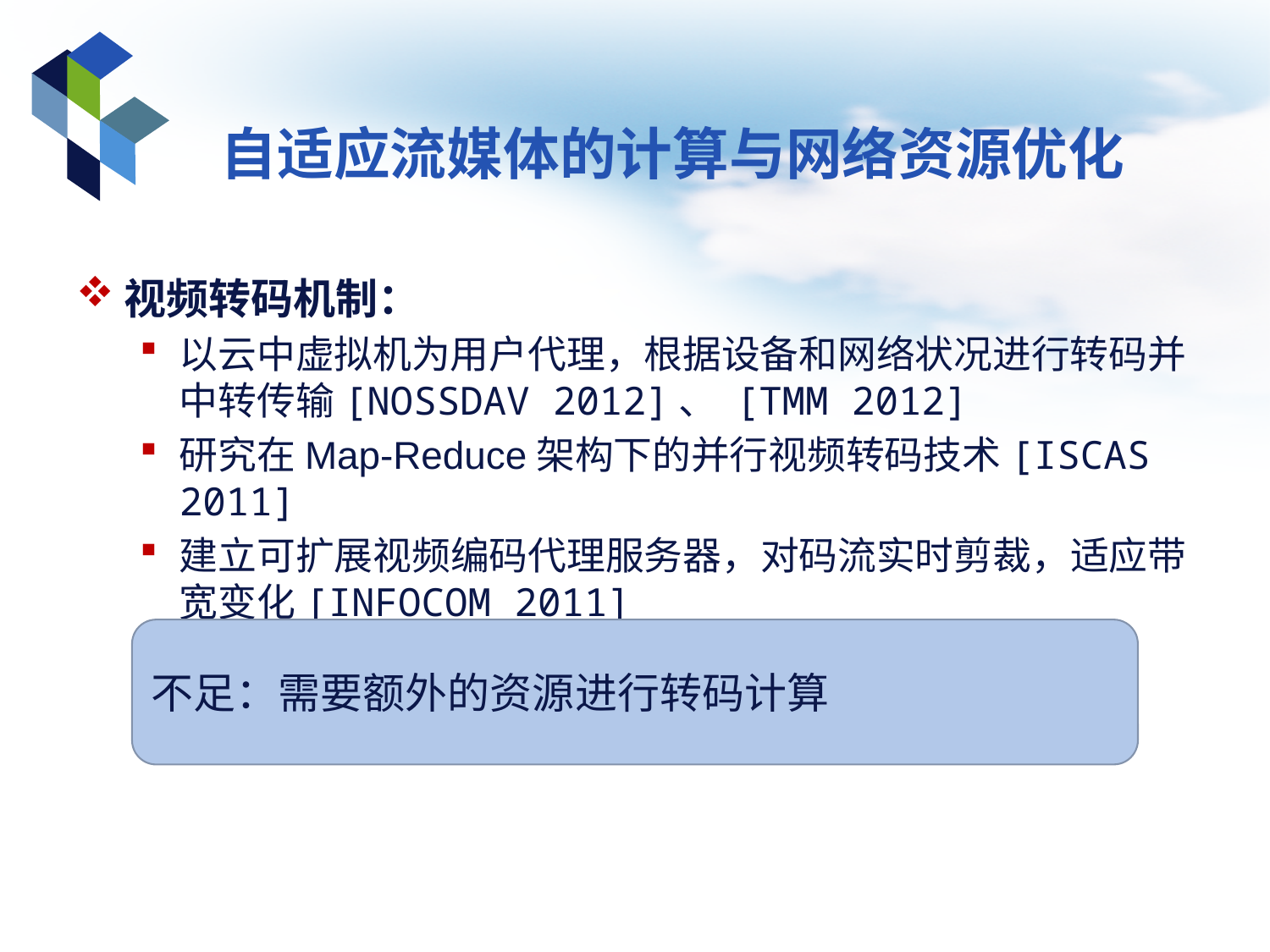

# 自适应流媒体的计算与网络资源优化
视频转码机制：
以云中虚拟机为用户代理，根据设备和网络状况进行转码并中转传输[NOSSDAV 2012]、 [TMM 2012]
研究在Map-Reduce架构下的并行视频转码技术[ISCAS 2011]
建立可扩展视频编码代理服务器，对码流实时剪裁，适应带宽变化[INFOCOM 2011]

不足：需要额外的资源进行转码计算